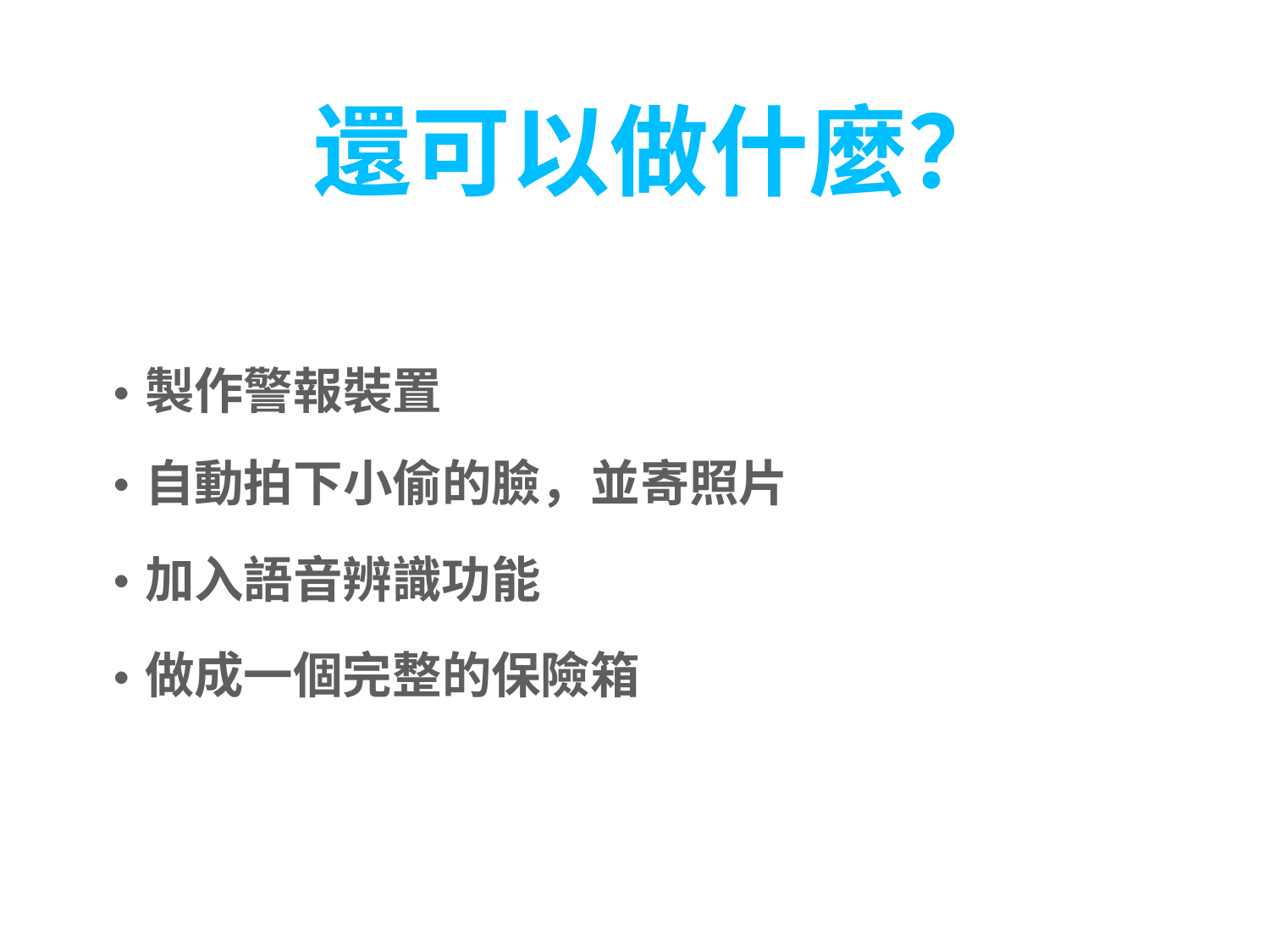

# 還可以做什麼？
製作警報裝置
自動拍下小偷的臉，並寄照片

加入語音辨識功能

做成一個完整的保險箱